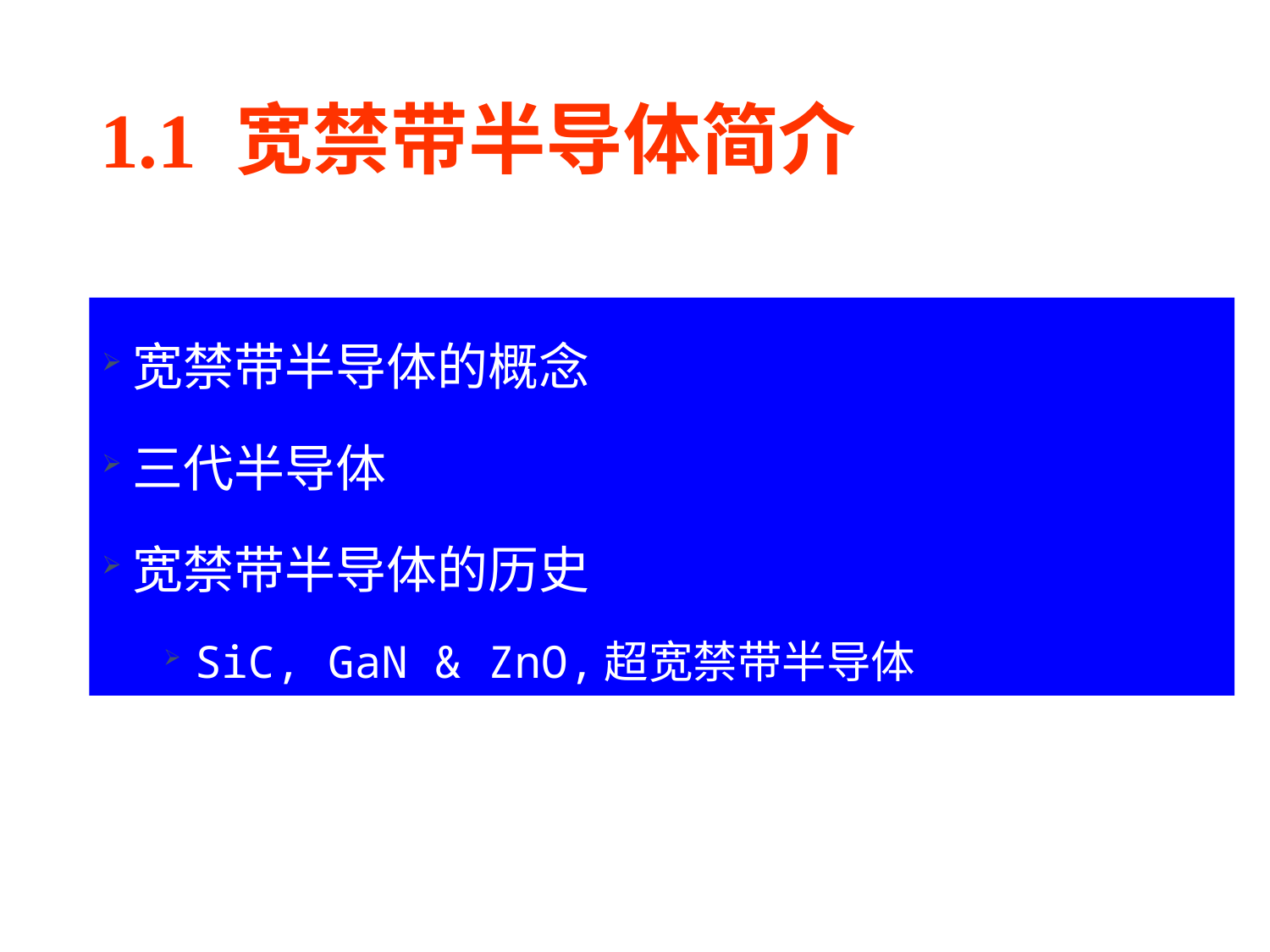

# 1.1 宽禁带半导体简介
宽禁带半导体的概念
三代半导体
宽禁带半导体的历史
SiC, GaN & ZnO,超宽禁带半导体
7